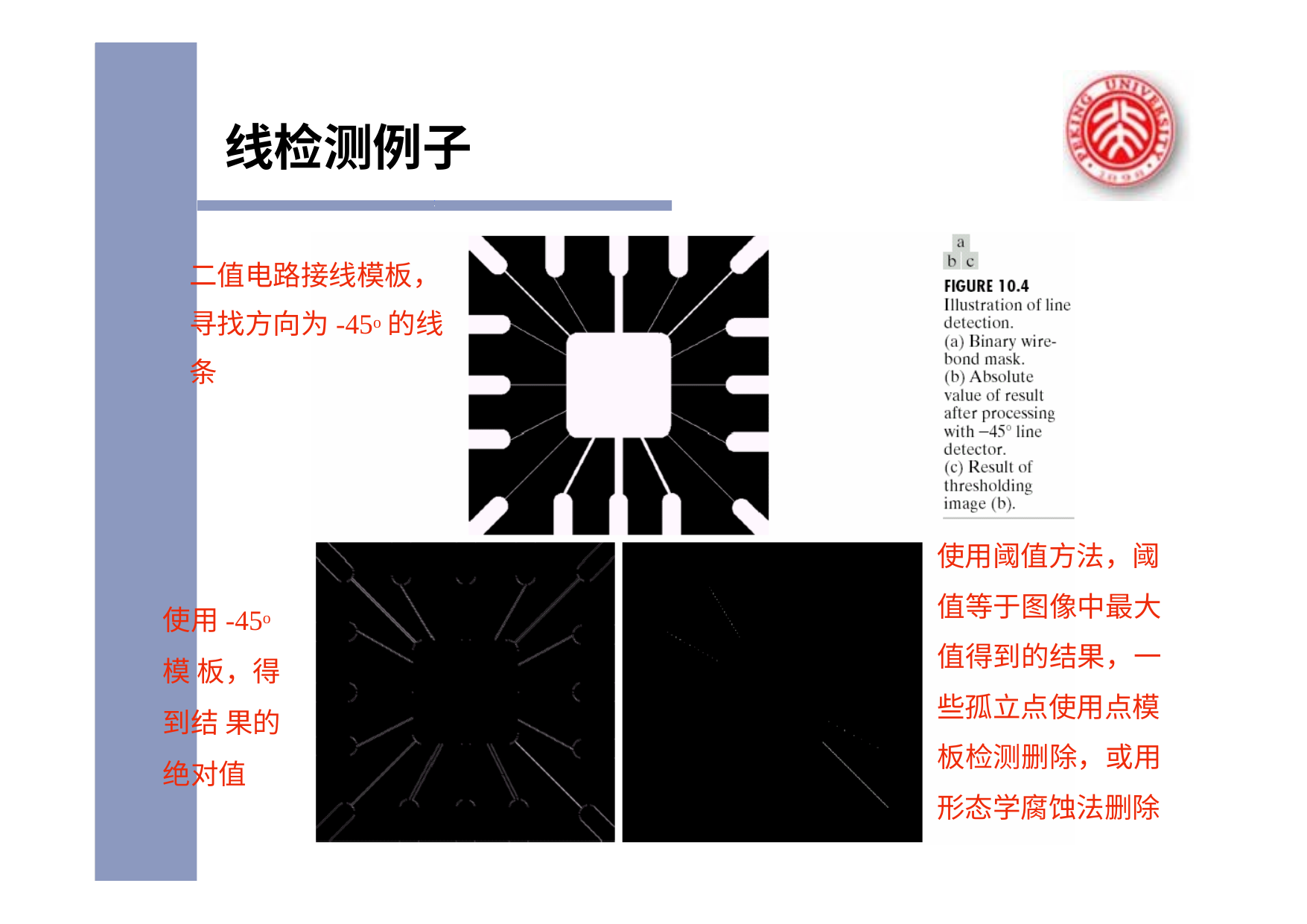

# 线检测例子

二值电路接线模板， 寻找方向为-45o的线条
使用阈值方法，阈
值等于图像中最大 值得到的结果，一 些孤立点使用点模
板检测删除，或用 形态学腐蚀法删除
使用-45o模 板，得到结 果的绝对值